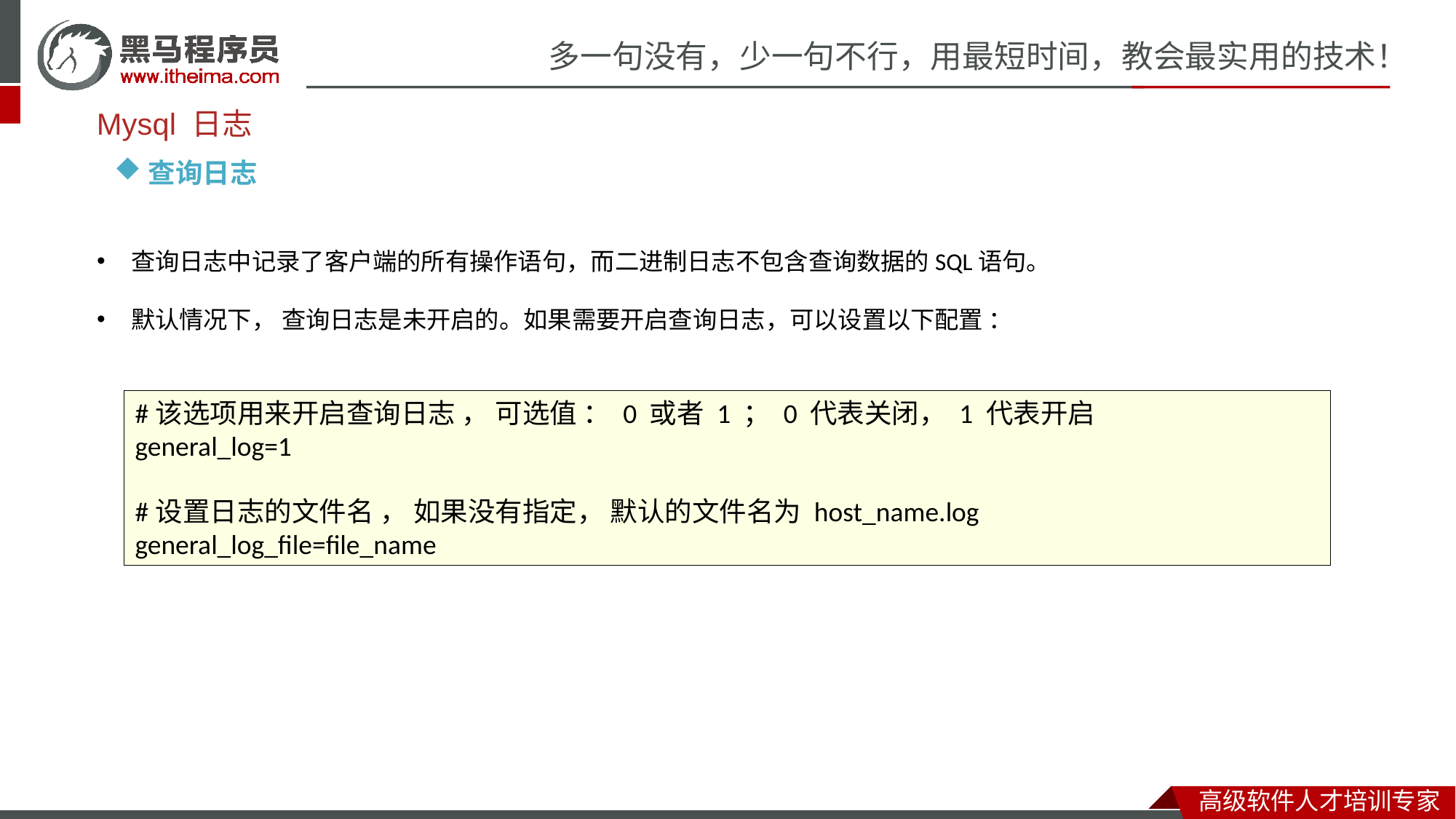

Mysql 日志
查询日志
查询日志中记录了客户端的所有操作语句，而二进制日志不包含查询数据的SQL语句。

默认情况下， 查询日志是未开启的。如果需要开启查询日志，可以设置以下配置 ：
#该选项用来开启查询日志 ， 可选值 ： 0 或者 1 ； 0 代表关闭， 1 代表开启
general_log=1

#设置日志的文件名 ， 如果没有指定， 默认的文件名为 host_name.log
general_log_file=file_name